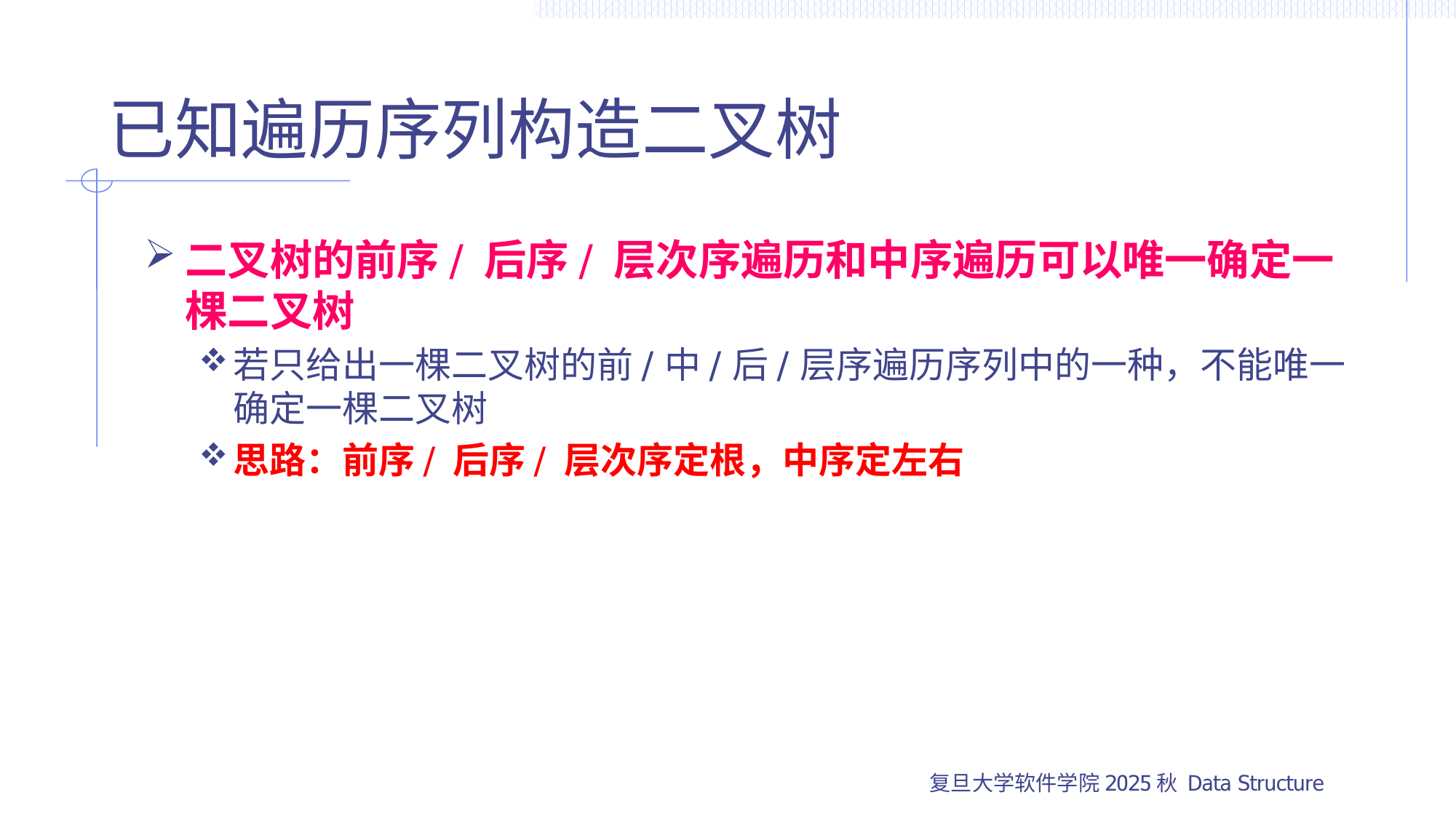

# 已知遍历序列构造二叉树
二叉树的前序/后序/层次序遍历和中序遍历可以唯一确定一棵二叉树
若只给出一棵二叉树的前/中/后/层序遍历序列中的一种，不能唯一确定一棵二叉树
思路：前序/后序/层次序定根，中序定左右